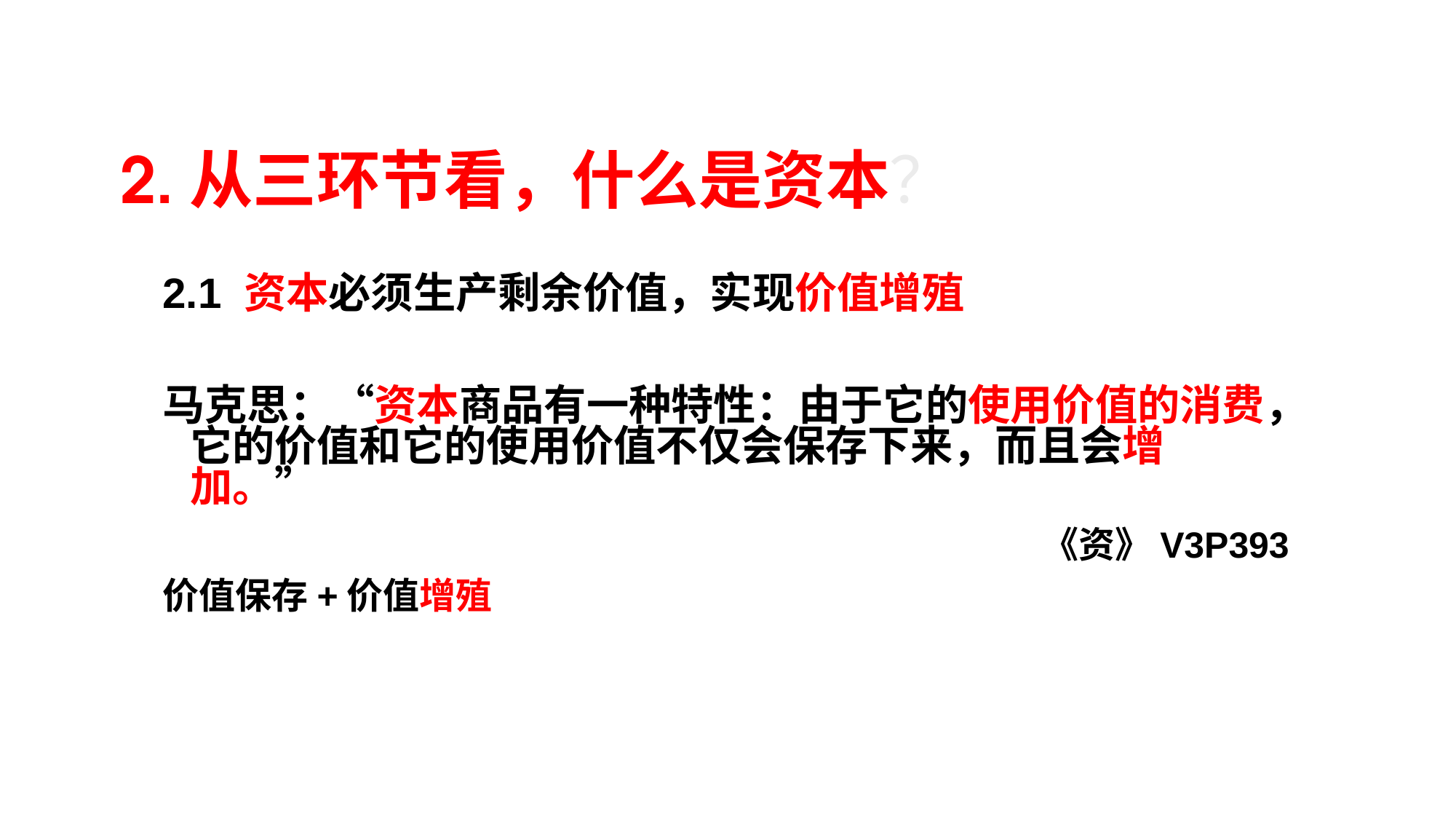

#
2.从三环节看，什么是资本？

2.1 资本必须生产剩余价值，实现价值增殖

马克思：“资本商品有一种特性：由于它的使用价值的消费，它的价值和它的使用价值不仅会保存下来，而且会增加。”
 《资》V3P393
价值保存+价值增殖